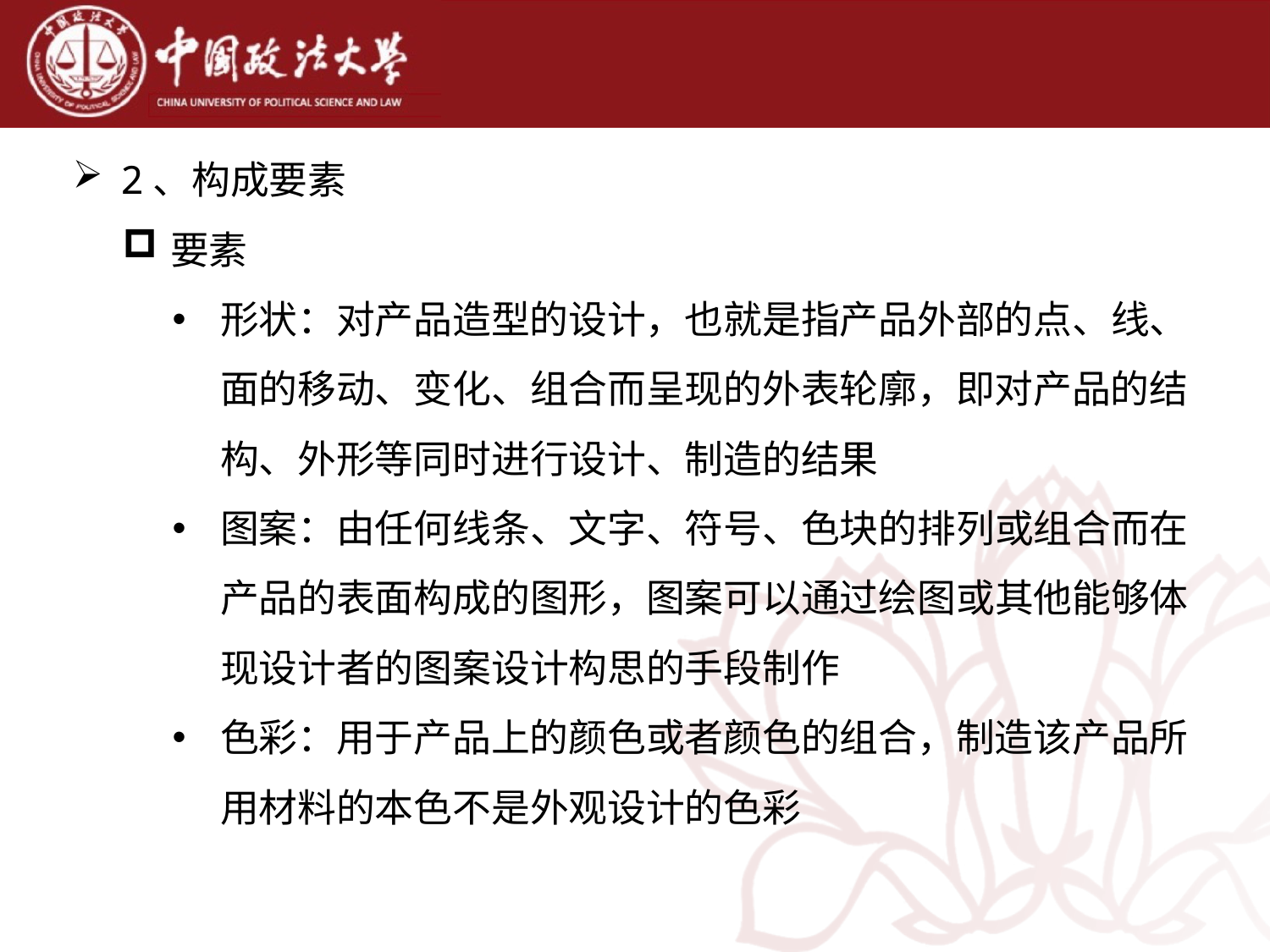

2、构成要素
要素
形状：对产品造型的设计，也就是指产品外部的点、线、面的移动、变化、组合而呈现的外表轮廓，即对产品的结构、外形等同时进行设计、制造的结果
图案：由任何线条、文字、符号、色块的排列或组合而在产品的表面构成的图形，图案可以通过绘图或其他能够体现设计者的图案设计构思的手段制作
色彩：用于产品上的颜色或者颜色的组合，制造该产品所用材料的本色不是外观设计的色彩